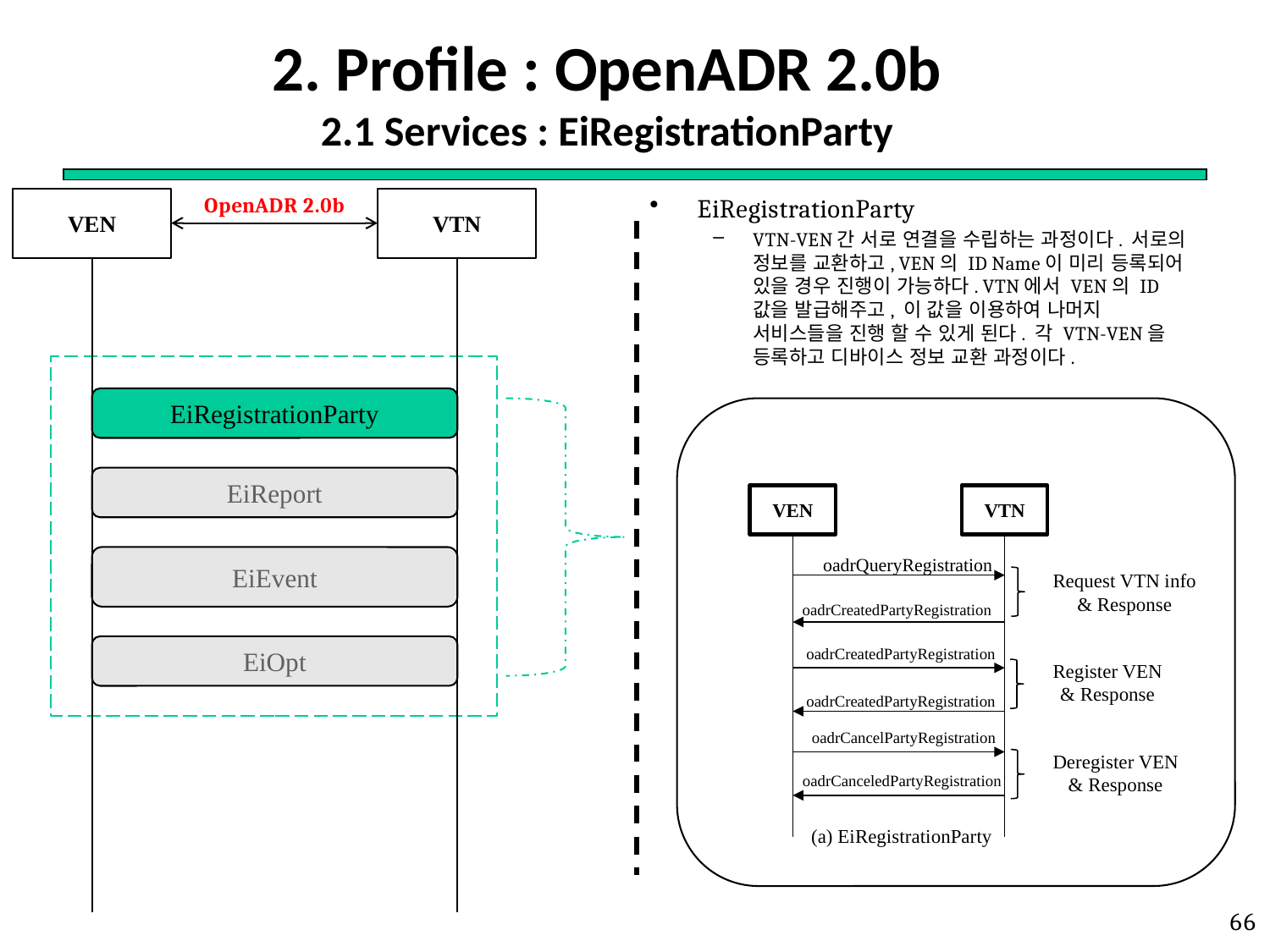

# 2. Profile : OpenADR 2.0b 2.1 Services : EiRegistrationParty
OpenADR 2.0b
EiRegistrationParty
VTN-VEN간 서로 연결을 수립하는 과정이다. 서로의 정보를 교환하고, VEN의 ID Name이 미리 등록되어 있을 경우 진행이 가능하다. VTN에서 VEN의 ID값을 발급해주고, 이 값을 이용하여 나머지 서비스들을 진행 할 수 있게 된다. 각 VTN-VEN을 등록하고 디바이스 정보 교환 과정이다.

VEN
VTN

EiRegistrationParty

EiReport
VEN
VTN
oadrQueryRegistration
EiEvent
Request VTN info
& Response

oadrCreatedPartyRegistration
EiOpt
oadrCreatedPartyRegistration
Register VEN
& Response

oadrCreatedPartyRegistration
oadrCancelPartyRegistration
Deregister VEN
& Response

oadrCanceledPartyRegistration
(a) EiRegistrationParty
66